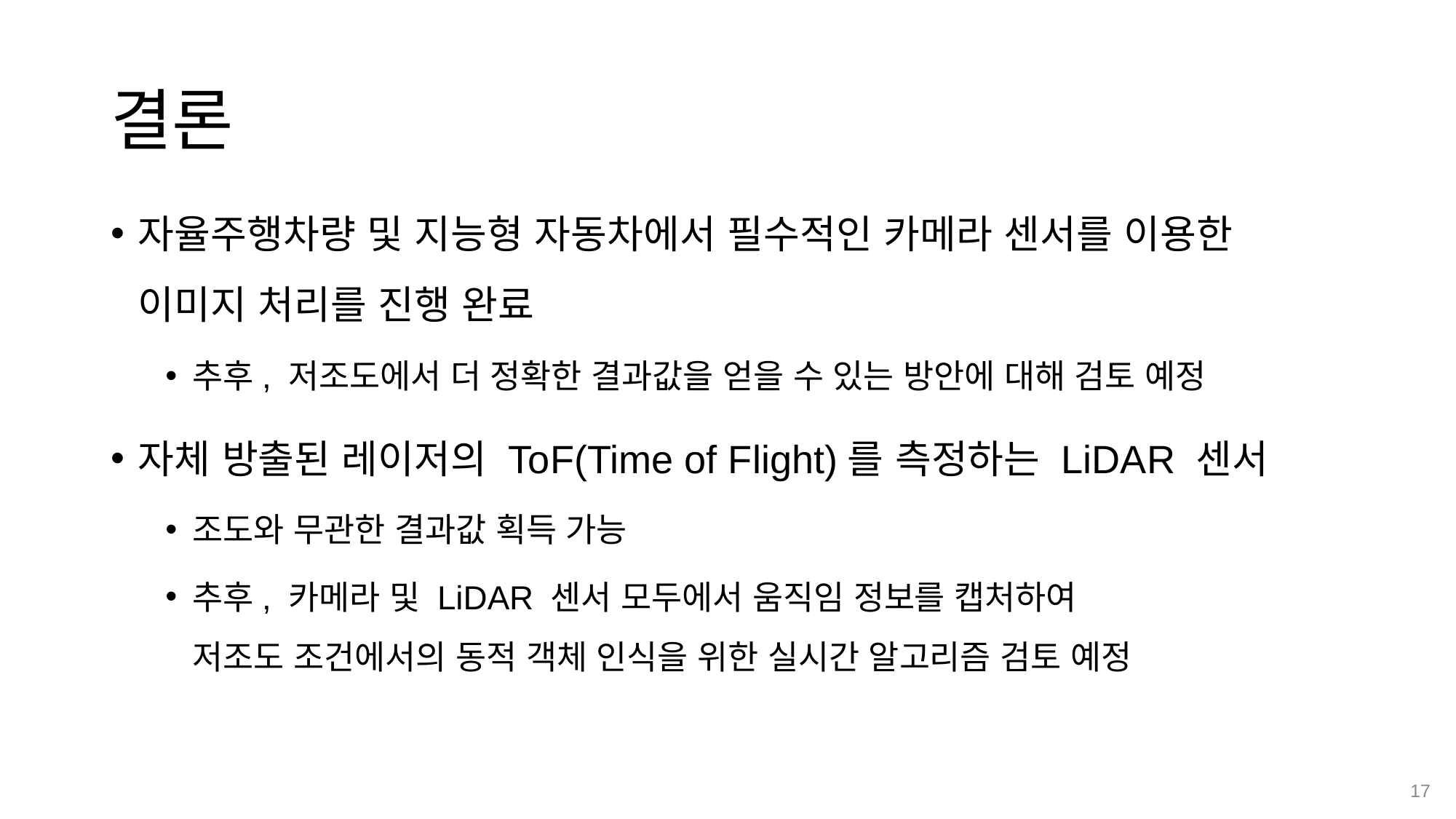

# 결론
자율주행차량 및 지능형 자동차에서 필수적인 카메라 센서를 이용한 이미지 처리를 진행 완료
추후, 저조도에서 더 정확한 결과값을 얻을 수 있는 방안에 대해 검토 예정
자체 방출된 레이저의 ToF(Time of Flight)를 측정하는 LiDAR 센서
조도와 무관한 결과값 획득 가능
추후, 카메라 및 LiDAR 센서 모두에서 움직임 정보를 캡처하여
저조도 조건에서의 동적 객체 인식을 위한 실시간 알고리즘 검토 예정
17